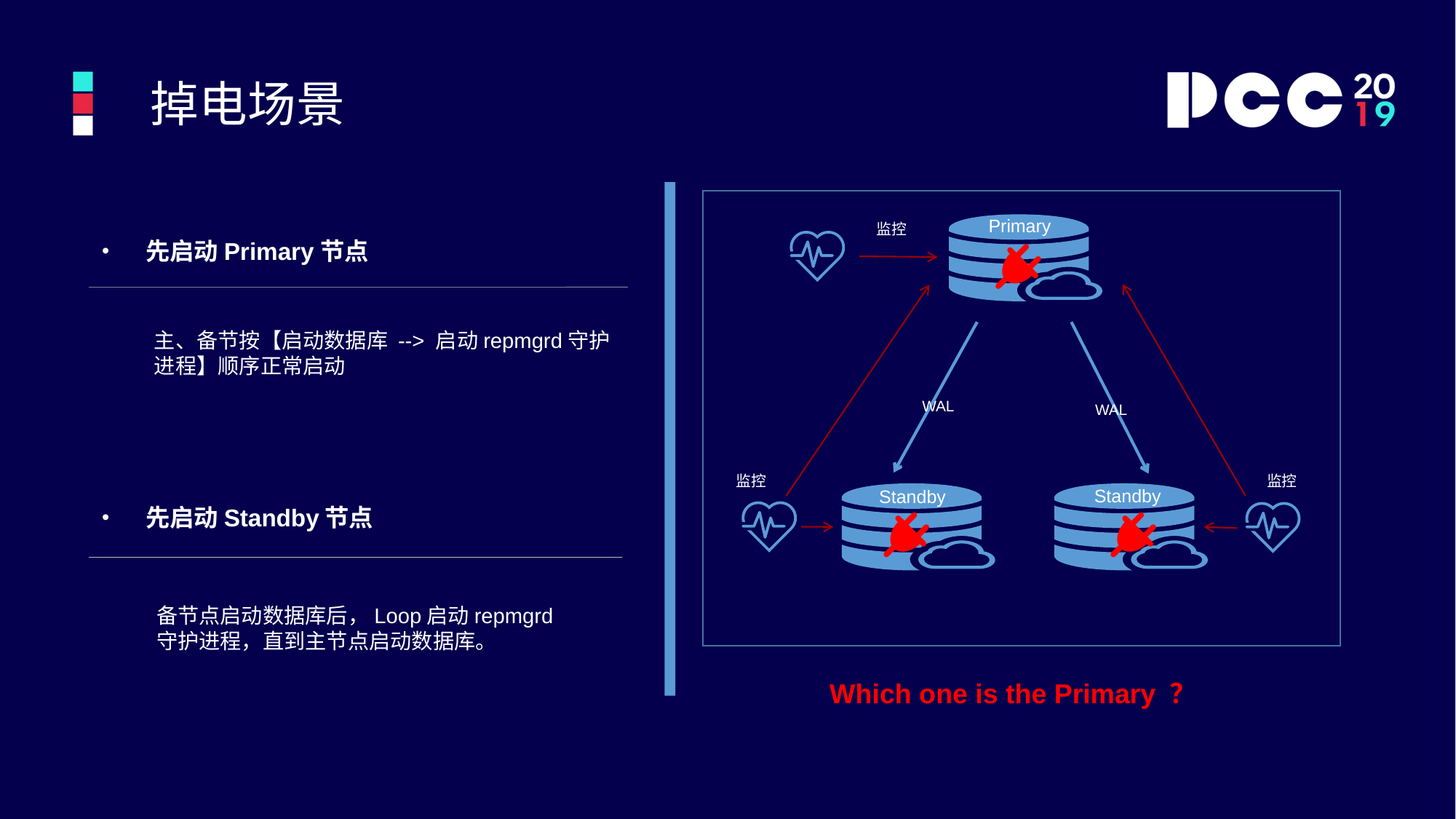

掉电场景

Primary

监控
 先启动Primary节点

主、备节按【启动数据库 --> 启动repmgrd守护进程】顺序正常启动
WAL
WAL
监控
监控
Standby
Standby

 先启动Standby节点

备节点启动数据库后，Loop启动repmgrd守护进程，直到主节点启动数据库。
Which one is the Primary ？